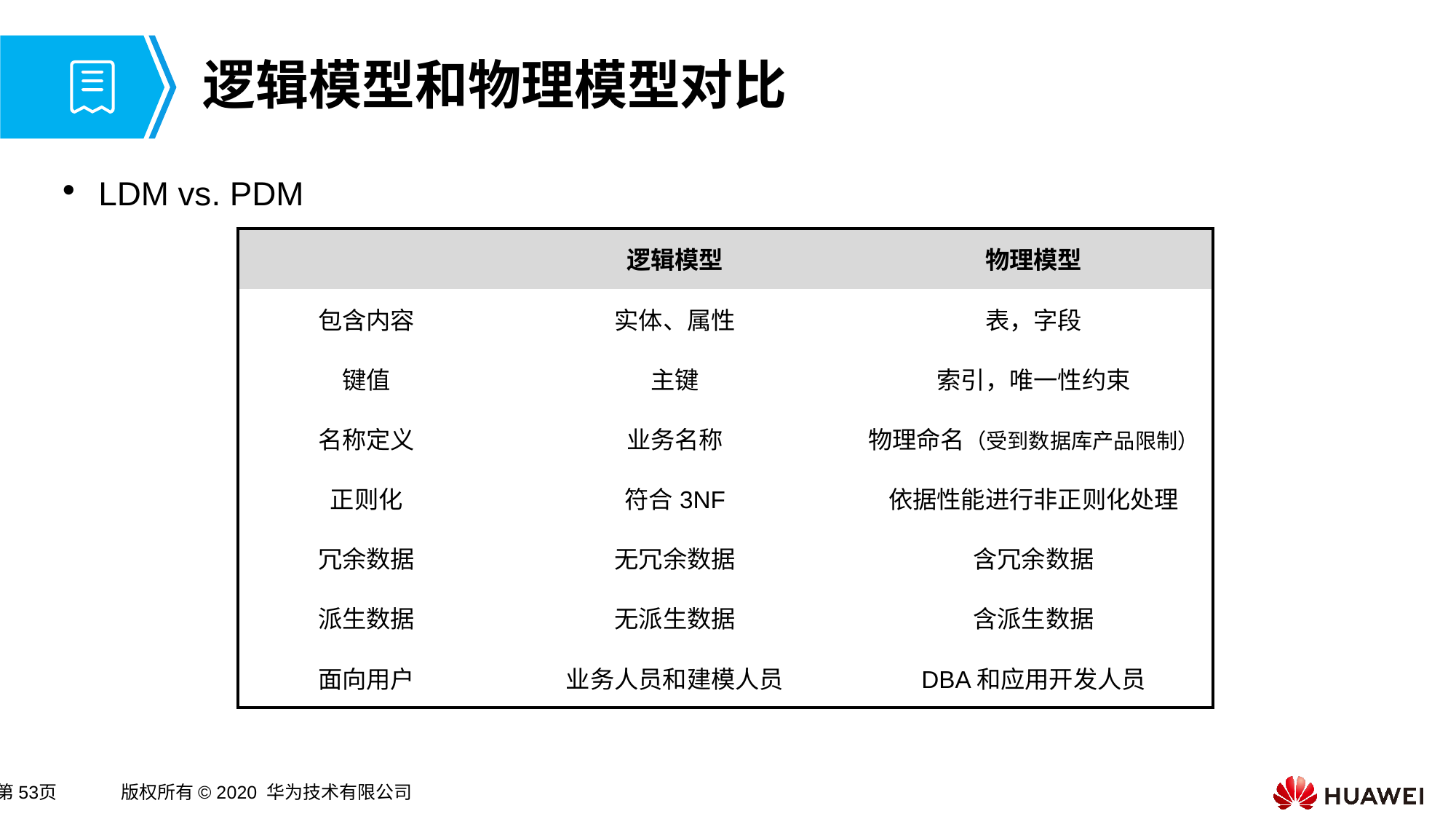

# 逻辑模型和物理模型对比
LDM vs. PDM
|  | 逻辑模型 | 物理模型 |
| --- | --- | --- |
| 包含内容 | 实体、属性 | 表，字段 |
| 键值 | 主键 | 索引，唯一性约束 |
| 名称定义 | 业务名称 | 物理命名（受到数据库产品限制） |
| 正则化 | 符合3NF | 依据性能进行非正则化处理 |
| 冗余数据 | 无冗余数据 | 含冗余数据 |
| 派生数据 | 无派生数据 | 含派生数据 |
| 面向用户 | 业务人员和建模人员 | DBA和应用开发人员 |